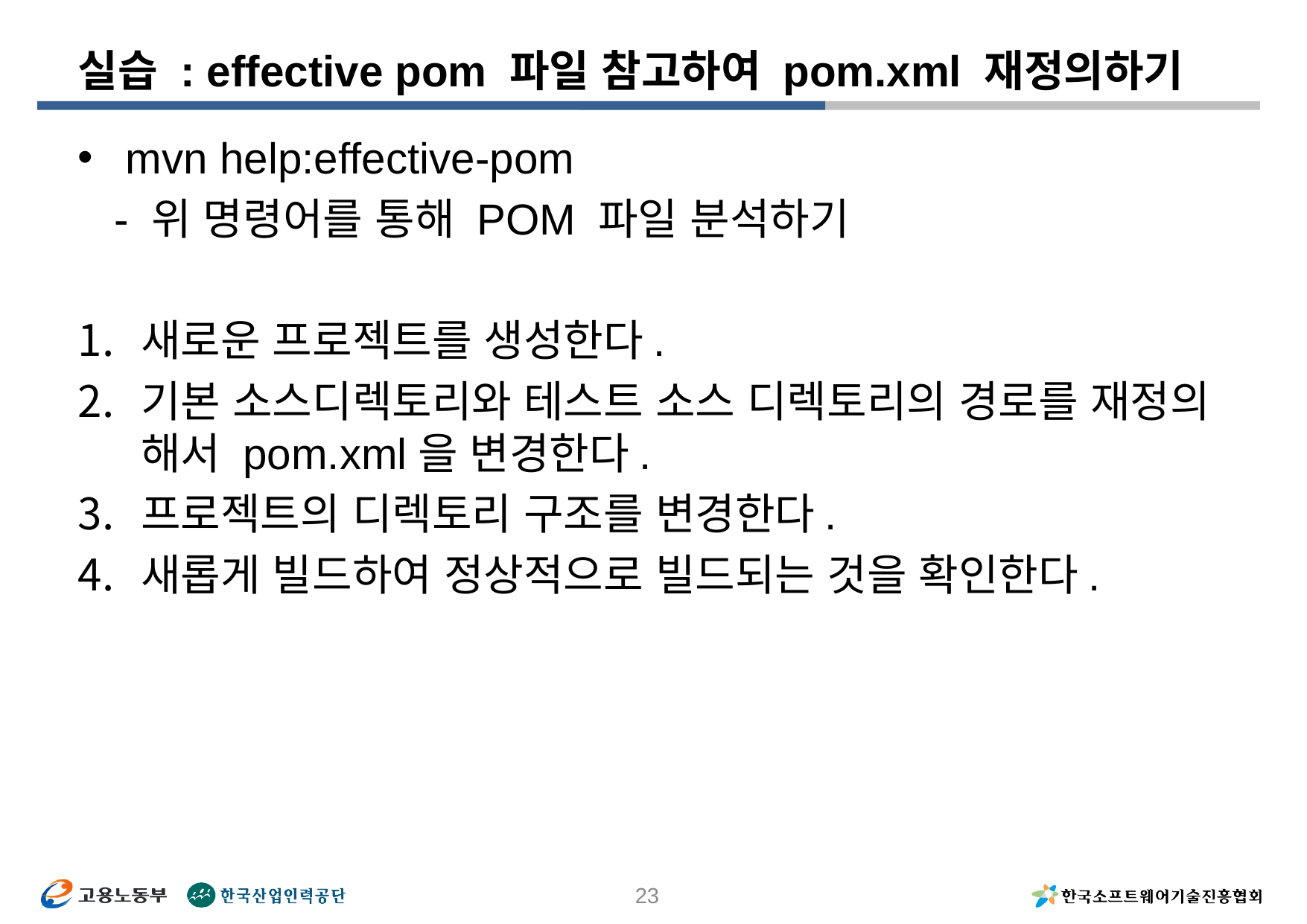

# 실습 : effective pom 파일 참고하여 pom.xml 재정의하기
mvn help:effective-pom
   - 위 명령어를 통해 POM 파일 분석하기

새로운 프로젝트를 생성한다.
기본 소스디렉토리와 테스트 소스 디렉토리의 경로를 재정의 해서 pom.xml을 변경한다.
프로젝트의 디렉토리 구조를 변경한다.
새롭게 빌드하여 정상적으로 빌드되는 것을 확인한다.
23